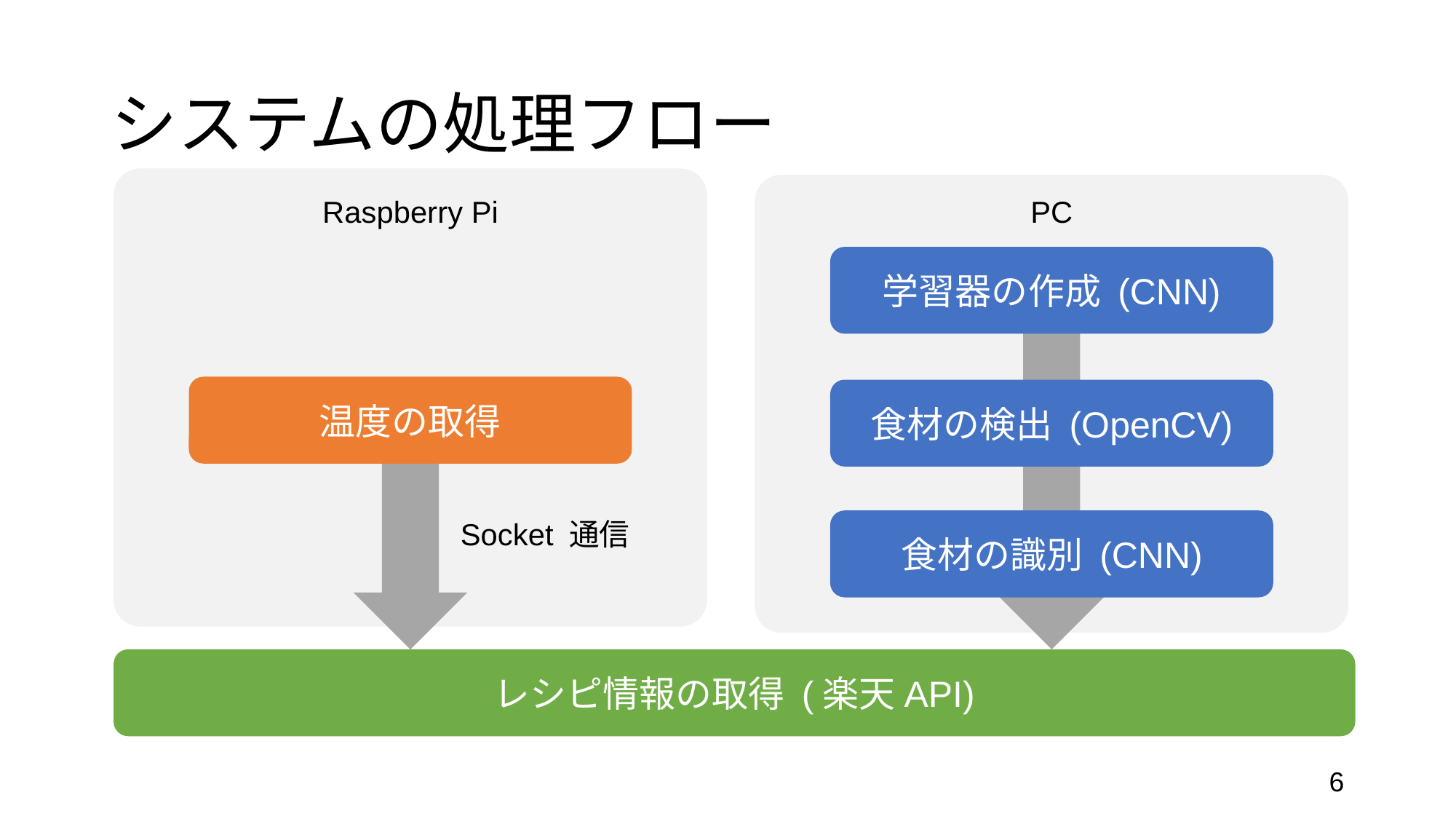

# システムの処理フロー

Raspberry Pi
PC
学習器の作成 (CNN)

温度の取得
食材の検出 (OpenCV)

Socket 通信
食材の識別 (CNN)
レシピ情報の取得 (楽天API)
6